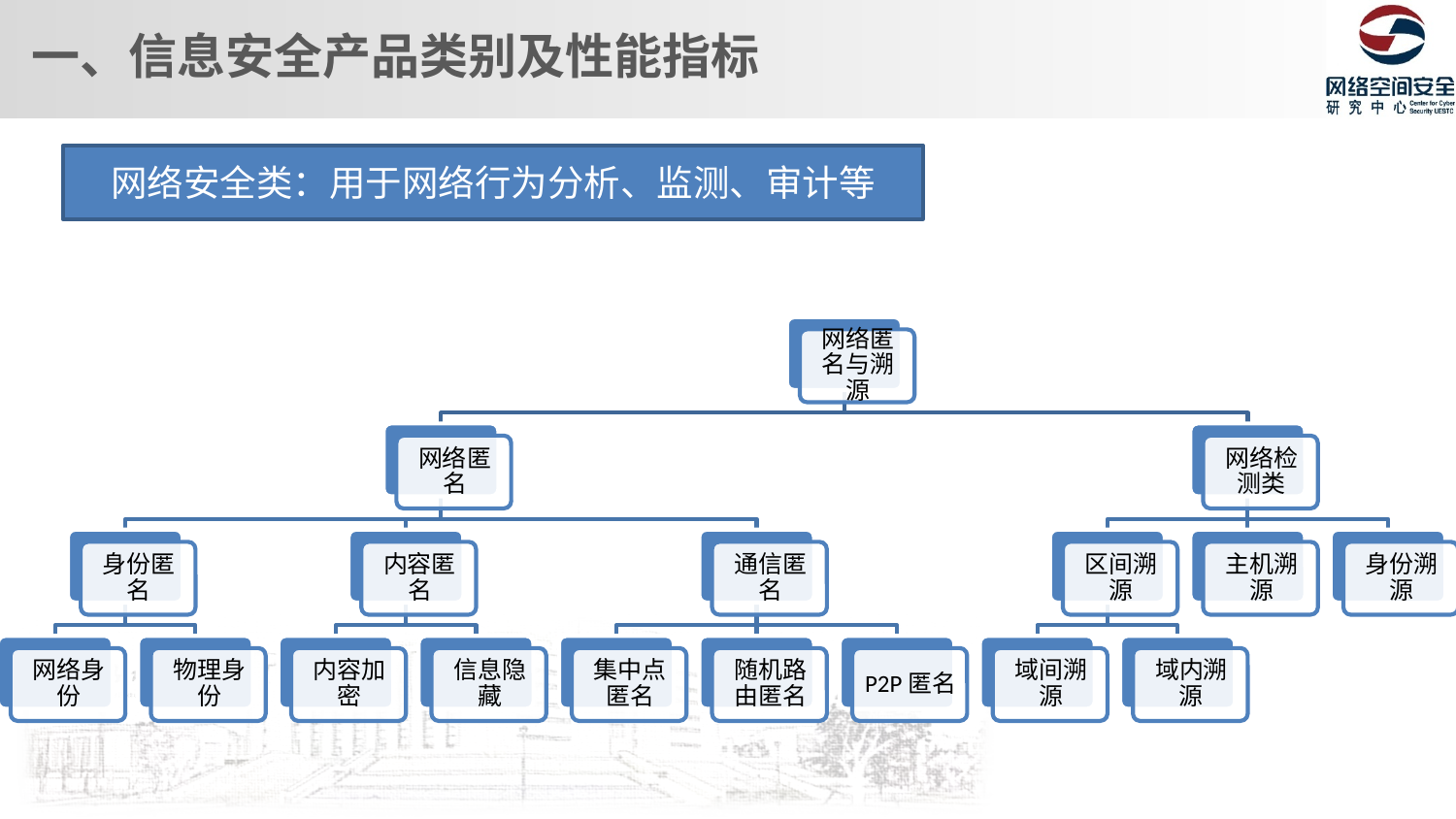

一、信息安全产品类别及性能指标
网络安全类：用于网络行为分析、监测、审计等
网络匿名与溯源
网络匿名
身份匿名
网络身份
物理身份
内容匿名
内容加密
信息隐藏
通信匿名
集中点匿名
随机路由匿名
P2P匿名
网络检测类
区间溯源
域间溯源
域内溯源
主机溯源
身份溯源